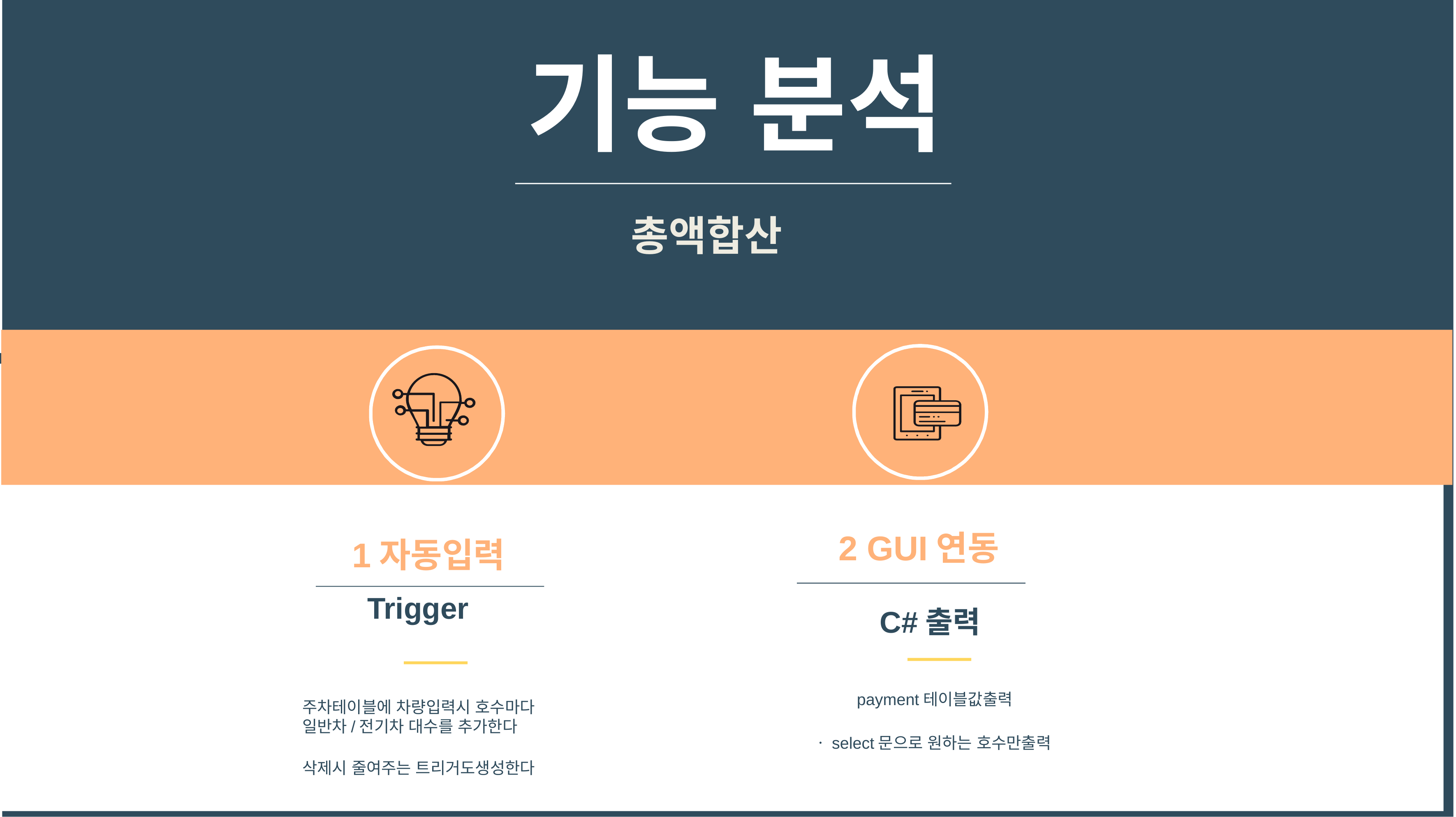

기능 분석

총액합산

Function

2 GUI연동
1자동입력

Trigger
C#출력

payment테이블값출력
주차테이블에 차량입력시 호수마다
일반차/전기차 대수를 추가한다
ㆍselect문으로 원하는 호수만출력
삭제시 줄여주는 트리거도생성한다
LOG